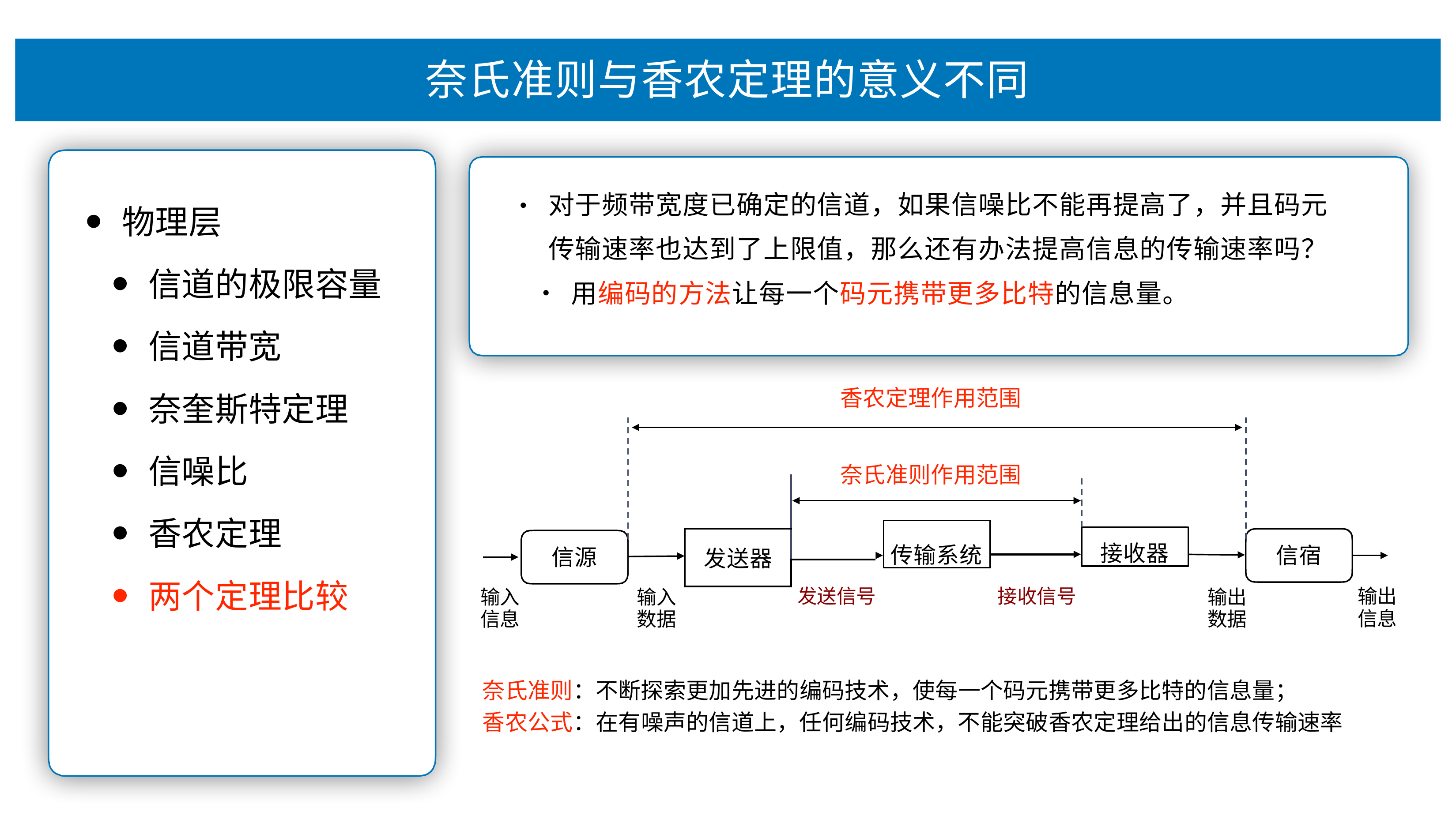

# 奈⽒准则与⾹农定理的意义不同

对于频带宽度已确定的信道，如果信噪⽐不能再提⾼了，并且码元 传输速率也达到了上限值，那么还有办法提⾼信息的传输速率吗？
⽤编码的⽅法让每⼀个码元携带更多⽐特的信息量。
•
物理层
信道的极限容量
信道带宽
奈奎斯特定理
信噪⽐
⾹农定理
两个定理⽐较
⾹农定理作⽤范围

奈⽒准则作⽤范围
|  |  |
| --- | --- |
| 发送器 |  |
|  |  |

传输系统
接收器

信宿
信源

输出 信息
输⼊ 信息
输⼊ 数据
发送信号
接收信号
输出 数据
奈⽒准则：不断探索更加先进的编码技术，使每⼀个码元携带更多⽐特的信息量；
⾹农公式：在有噪声的信道上，任何编码技术，不能突破⾹农定理给出的信息传输速率